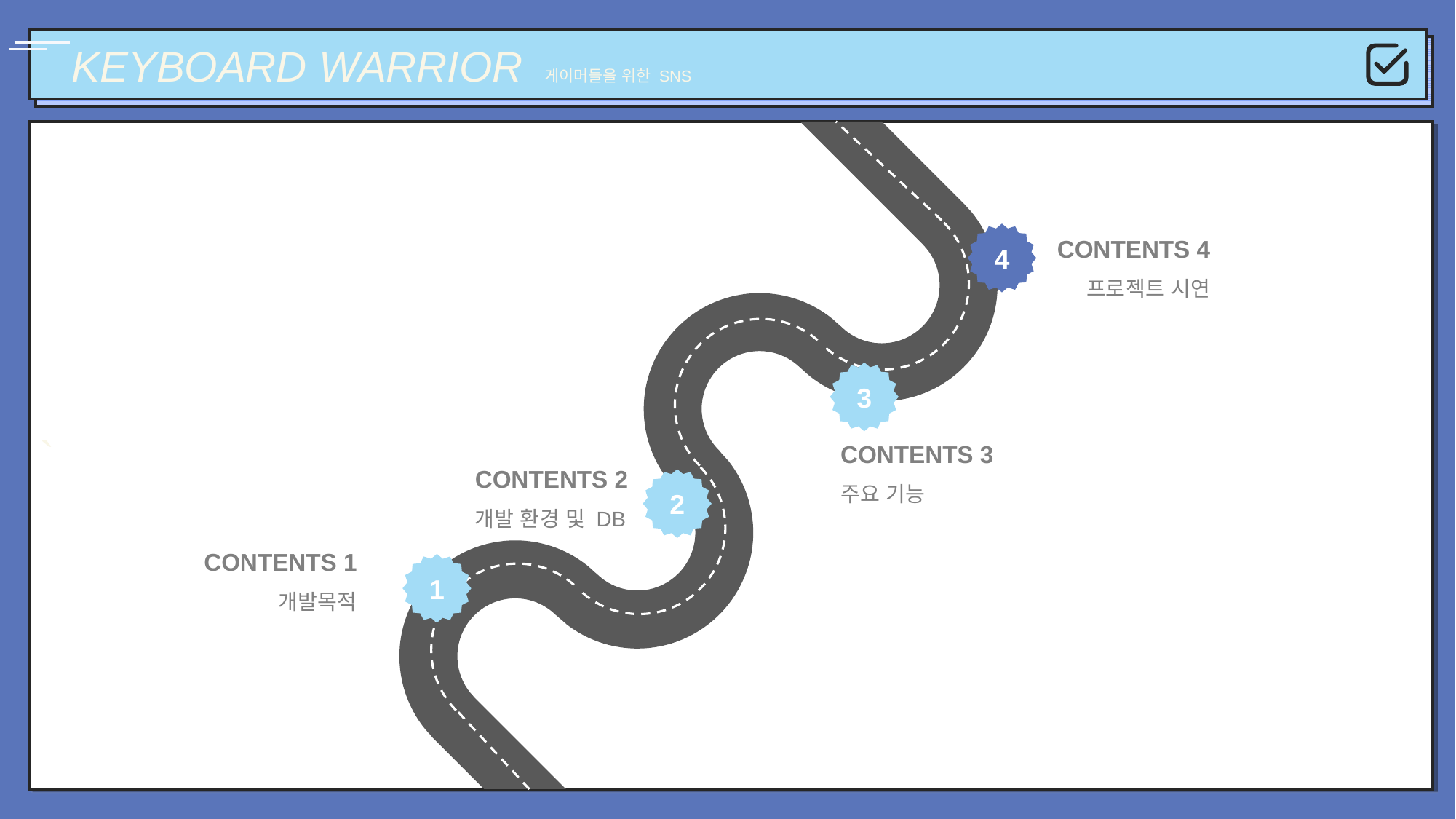

KEYBOARD WARRIOR 게이머들을 위한 SNS

`

CONTENTS 4
프로젝트 시연
4
3
CONTENTS 3
주요 기능
CONTENTS 2
개발 환경 및 DB
2
CONTENTS 1
개발목적
1